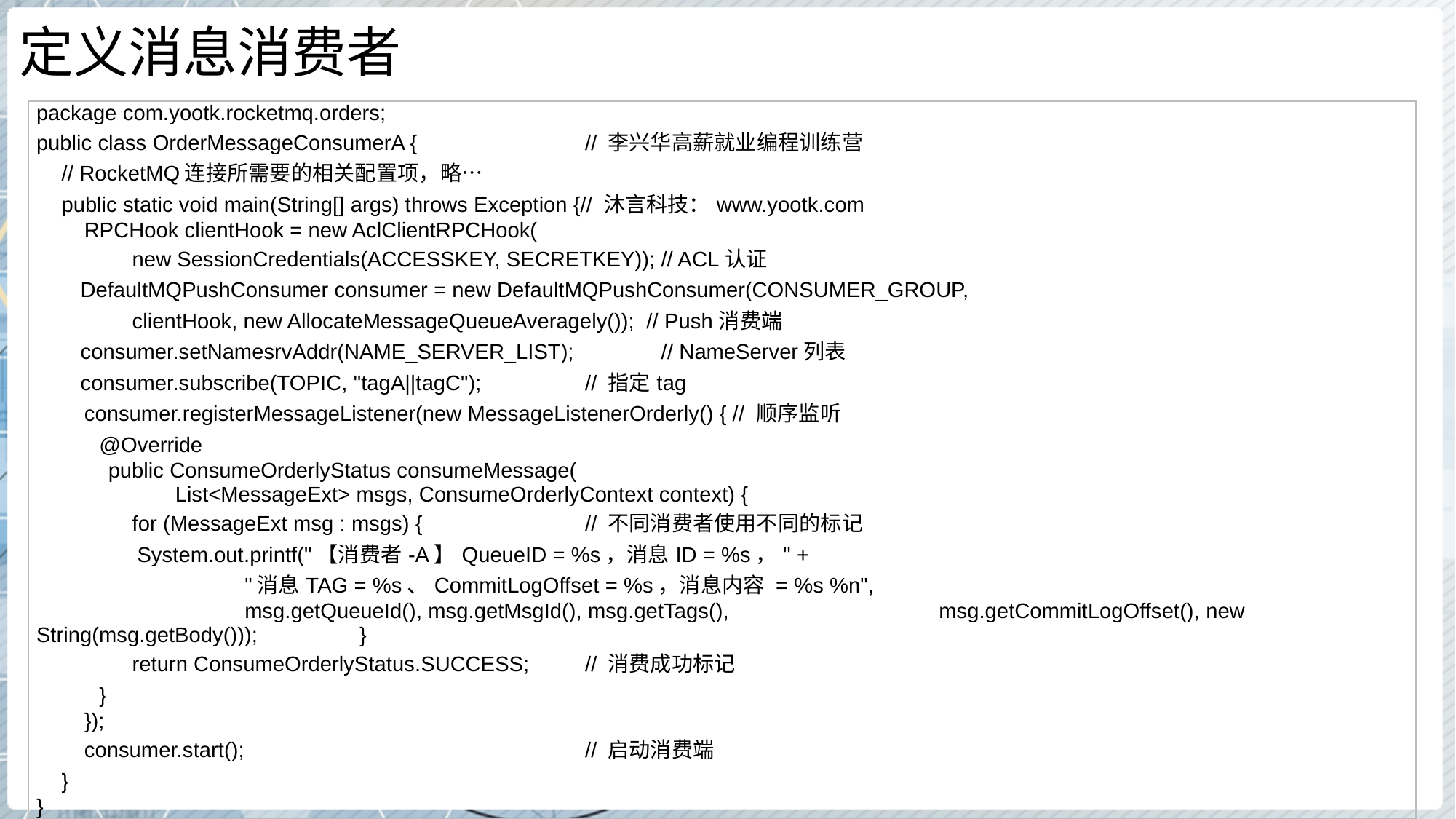

# 定义消息消费者
| package com.yootk.rocketmq.orders; public class OrderMessageConsumerA { // 李兴华高薪就业编程训练营 // RocketMQ连接所需要的相关配置项，略… public static void main(String[] args) throws Exception {// 沐言科技：www.yootk.com RPCHook clientHook = new AclClientRPCHook( new SessionCredentials(ACCESSKEY, SECRETKEY)); // ACL认证 DefaultMQPushConsumer consumer = new DefaultMQPushConsumer(CONSUMER\_GROUP, clientHook, new AllocateMessageQueueAveragely()); // Push消费端 consumer.setNamesrvAddr(NAME\_SERVER\_LIST); // NameServer列表 consumer.subscribe(TOPIC, "tagA||tagC"); // 指定tag consumer.registerMessageListener(new MessageListenerOrderly() { // 顺序监听 @Override public ConsumeOrderlyStatus consumeMessage( List<MessageExt> msgs, ConsumeOrderlyContext context) { for (MessageExt msg : msgs) { // 不同消费者使用不同的标记 System.out.printf("【消费者-A】QueueID = %s，消息ID = %s，" + "消息TAG = %s、CommitLogOffset = %s，消息内容 = %s %n", msg.getQueueId(), msg.getMsgId(), msg.getTags(), msg.getCommitLogOffset(), new String(msg.getBody())); } return ConsumeOrderlyStatus.SUCCESS; // 消费成功标记 } }); consumer.start(); // 启动消费端 } } |
| --- |